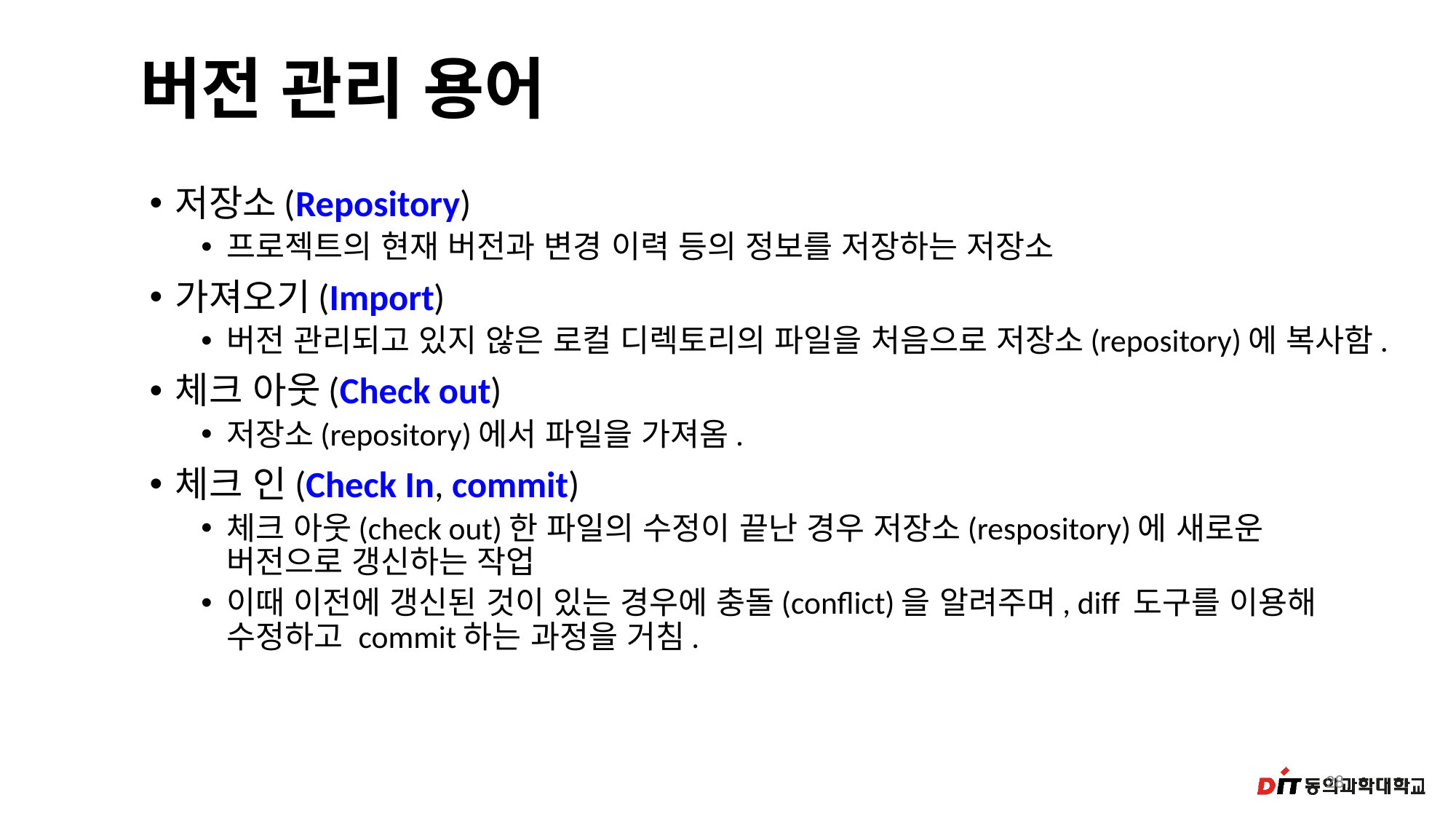

# 버전 관리 용어
저장소(Repository)
프로젝트의 현재 버전과 변경 이력 등의 정보를 저장하는 저장소
가져오기(Import)
버전 관리되고 있지 않은 로컬 디렉토리의 파일을 처음으로 저장소(repository)에 복사함.
체크 아웃(Check out)
저장소(repository)에서 파일을 가져옴.
체크 인(Check In, commit)
체크 아웃(check out)한 파일의 수정이 끝난 경우 저장소(respository)에 새로운 버전으로 갱신하는 작업
이때 이전에 갱신된 것이 있는 경우에 충돌(conflict)을 알려주며, diff 도구를 이용해 수정하고 commit하는 과정을 거침.

28